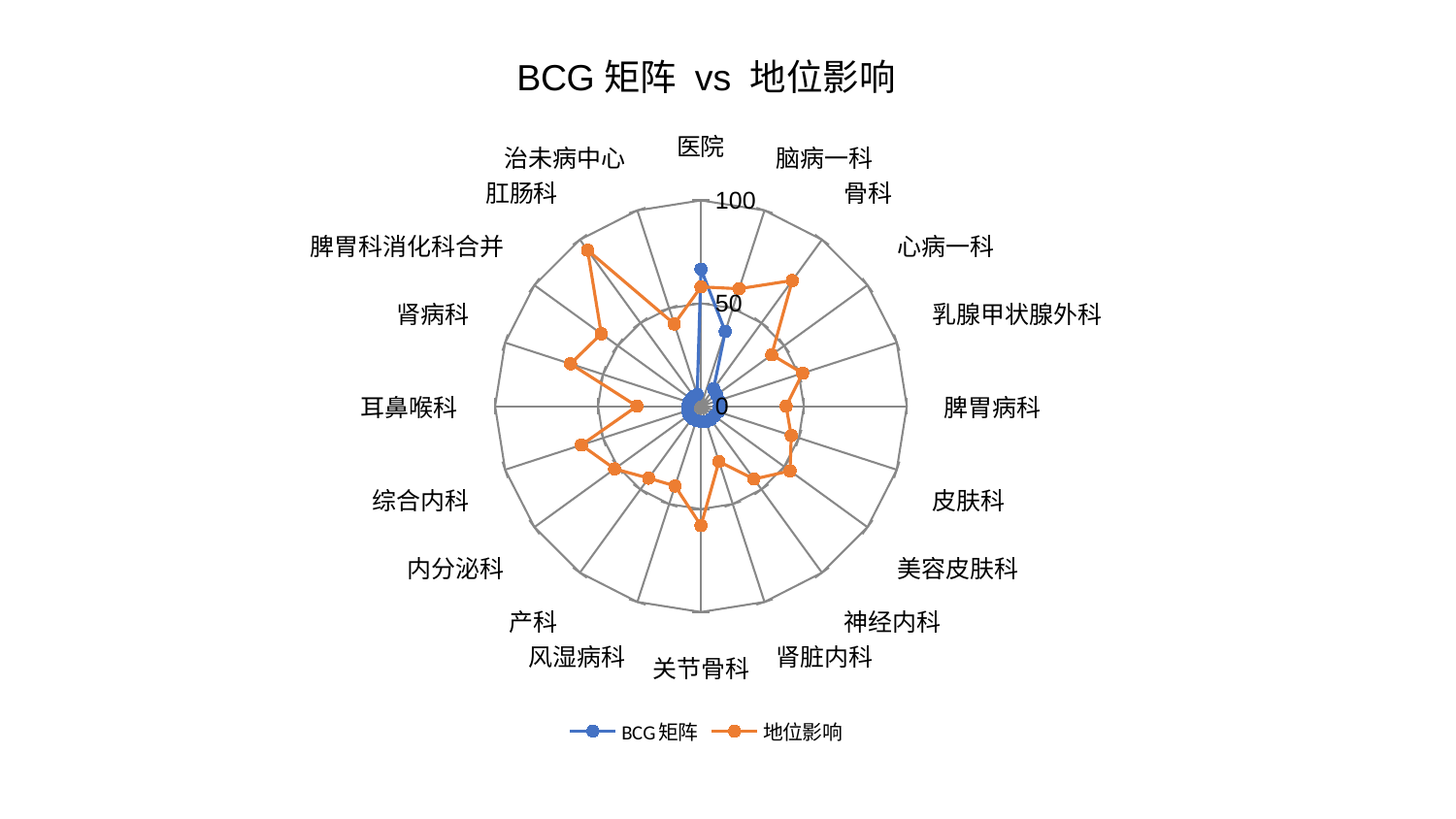

### Chart: BCG矩阵 vs 地位影响

| Category | BCG矩阵 | 地位影响 |
|---|---|---|
| 医院 | 66.61257989874575 | 57.98216617179628 |
| 脑病一科 | 38.20009647015565 | 59.98951555067151 |
| 骨科 | 10.460723562338933 | 75.50021880745649 |
| 心病一科 | 9.406606565347372 | 42.49017374367738 |
| 乳腺甲状腺外科 | 9.09492761187886 | 51.9421841651314 |
| 脾胃病科 | 8.956167048761255 | 41.374102872424565 |
| 皮肤科 | 8.919893534511536 | 46.126595622452726 |
| 美容皮肤科 | 8.030998235941613 | 53.51731236855071 |
| 神经内科 | 8.016528484581562 | 43.780451463401825 |
| 肾脏内科 | 7.9447947048677126 | 28.30737375862544 |
| 关节骨科 | 7.466666105202389 | 58.02907413285927 |
| 风湿病科 | 7.348445179192039 | 40.76960785515044 |
| 产科 | 7.3337742452812575 | 43.2317057996317 |
| 内分泌科 | 7.172365448105838 | 51.84359642440335 |
| 综合内科 | 6.821266582728103 | 61.08234113113313 |
| 耳鼻喉科 | 6.396373080196291 | 31.100209860417042 |
| 肾病科 | 6.312901178242534 | 66.60361198957338 |
| 脾胃科消化科合并 | 5.981323060334289 | 59.853368233394214 |
| 肛肠科 | 5.97191012230853 | 93.67206174541978 |
| 治未病中心 | 5.954485720245749 | 41.977095433588836 |
111